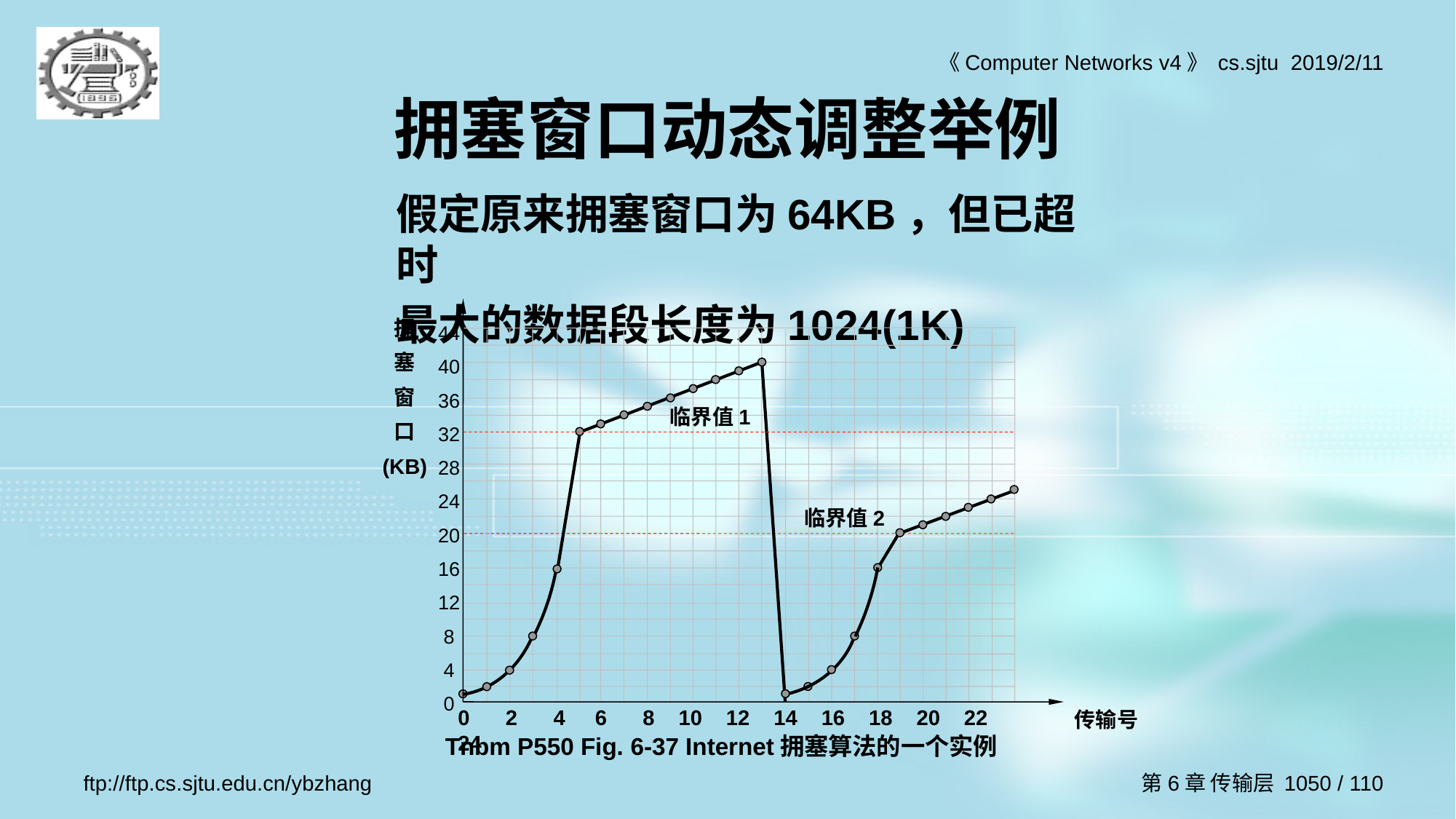

# 拥塞窗口动态调整举例
假定原来拥塞窗口为64KB，但已超时
最大的数据段长度为1024(1K)

拥
塞
窗
口
(KB)
44
40
36
32
28
24
20
16
12
8
4
0
临界值1

临界值2

0      2      4     6      8    10    12    14    16    18    20    22    24
传输号

Tnbm P550 Fig. 6-37 Internet拥塞算法的一个实例